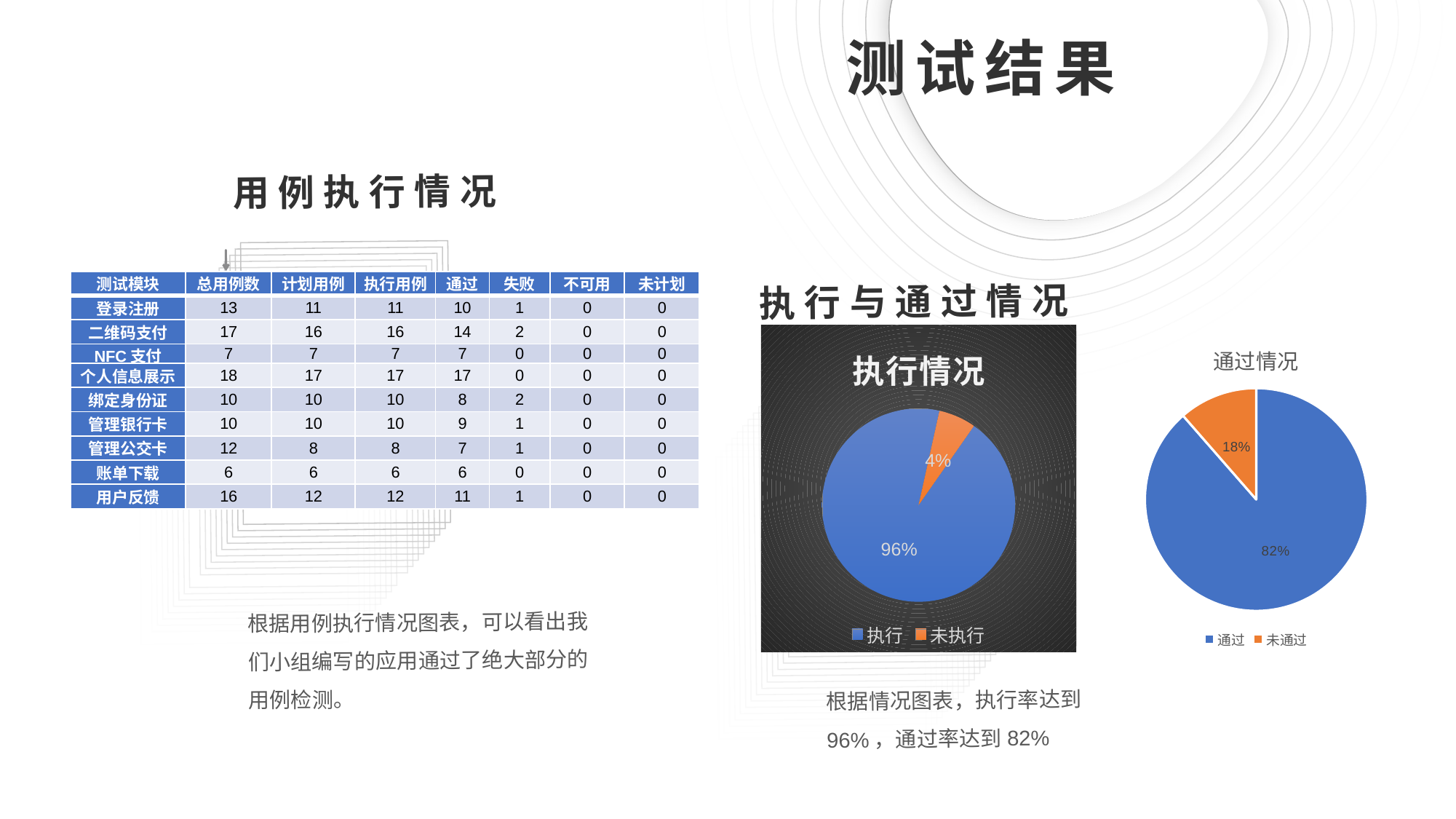

测试结果
用例执行情况

11A
12

根据用例执行情况图表，可以看出我们小组编写的应用通过了绝大部分的用例检测。
| 测试模块 | 总用例数 | 计划用例 | 执行用例 | 通过 | 失败 | 不可用 | 未计划 |
| --- | --- | --- | --- | --- | --- | --- | --- |
| 登录注册 | 13 | 11 | 11 | 10 | 1 | 0 | 0 |
| 二维码支付 | 17 | 16 | 16 | 14 | 2 | 0 | 0 |
| NFC支付 | 7 | 7 | 7 | 7 | 0 | 0 | 0 |
| 个人信息展示 | 18 | 17 | 17 | 17 | 0 | 0 | 0 |
| 绑定身份证 | 10 | 10 | 10 | 8 | 2 | 0 | 0 |
| 管理银行卡 | 10 | 10 | 10 | 9 | 1 | 0 | 0 |
| 管理公交卡 | 12 | 8 | 8 | 7 | 1 | 0 | 0 |
| 账单下载 | 6 | 6 | 6 | 6 | 0 | 0 | 0 |
| 用户反馈 | 16 | 12 | 12 | 11 | 1 | 0 | 0 |
执行与通过情况

11A
12

根据情况图表，执行率达到96%，通过率达到82%

### Chart: 执行情况

| Category |  |
|---|---|
| 执行 | 105.0 |
| 未执行 | 7.0 |

### Chart: 通过情况

| Category |  |
|---|---|
| 通过 | 93.0 |
| 未通过 | 12.0 |